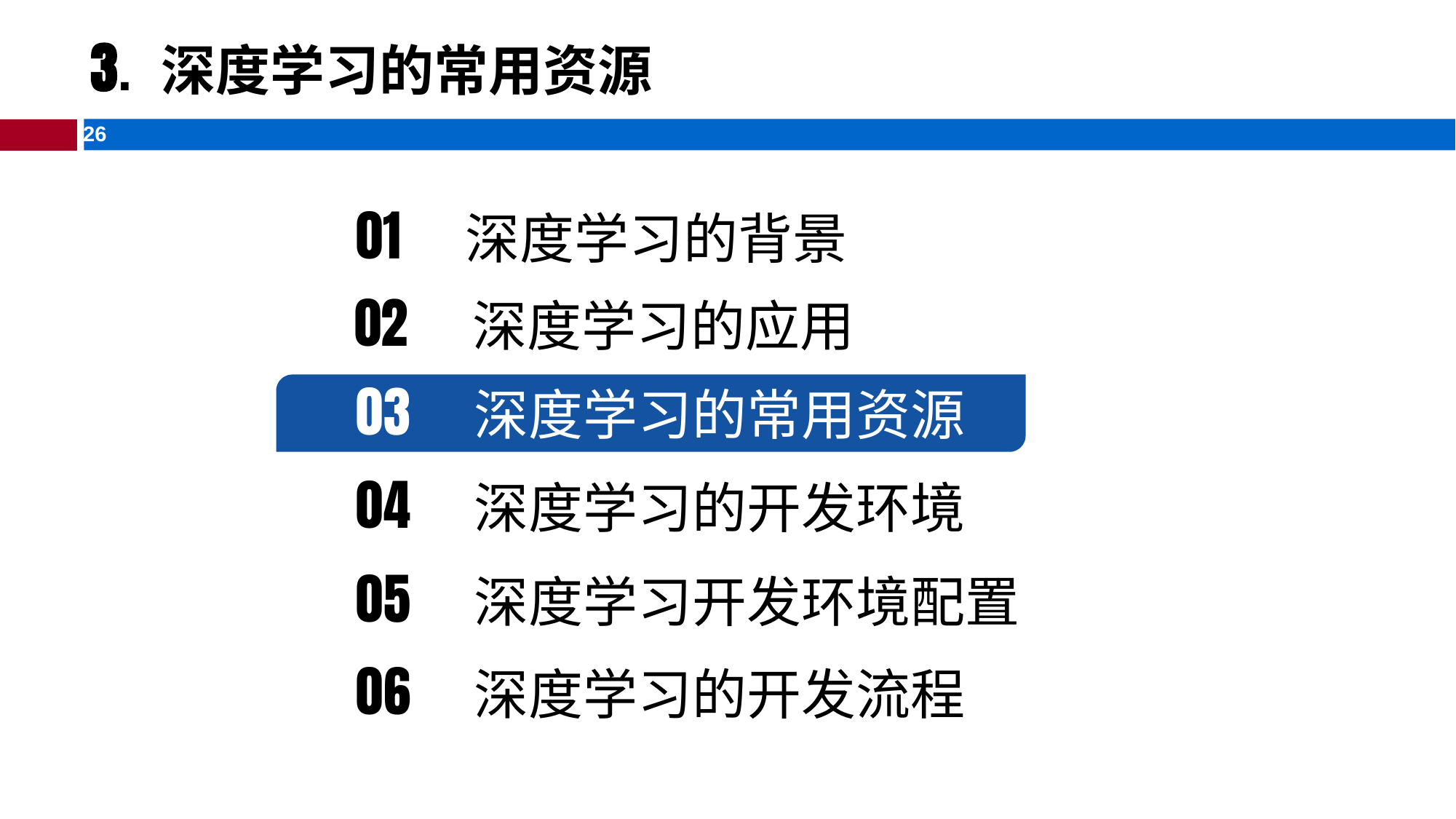

# 3. 深度学习的常用资源
01    深度学习的背景
02    深度学习的应用

03    深度学习的常用资源
04    深度学习的开发环境
05    深度学习开发环境配置
06    深度学习的开发流程